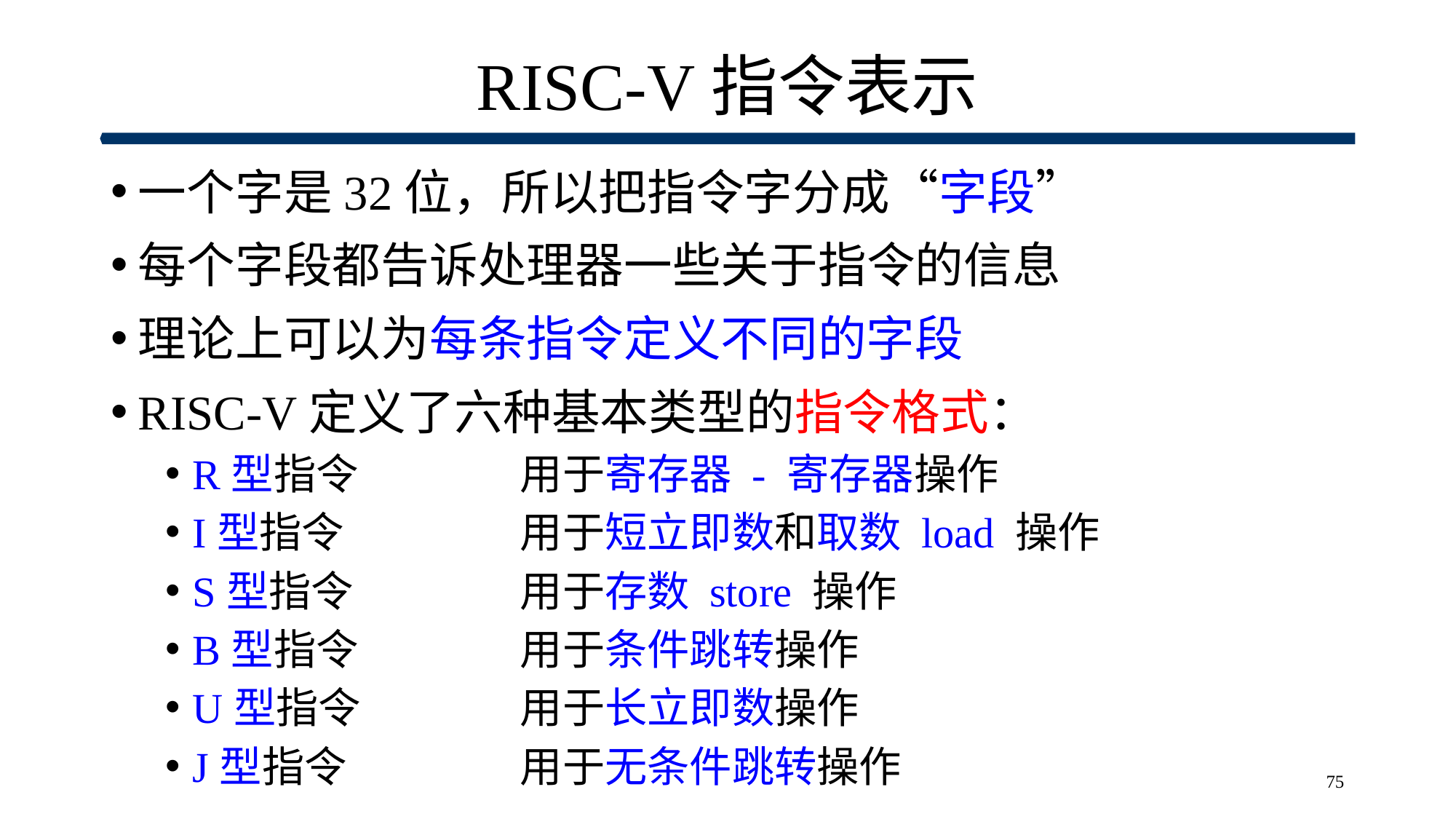

# RISC-V指令表示
一个字是32位，所以把指令字分成“字段”
每个字段都告诉处理器一些关于指令的信息
理论上可以为每条指令定义不同的字段
RISC-V定义了六种基本类型的指令格式：
R型指令		用于寄存器 - 寄存器操作
I型指令		用于短立即数和取数 load 操作
S型指令		用于存数 store 操作
B型指令		用于条件跳转操作
U型指令		用于长立即数操作
J型指令		用于无条件跳转操作
75